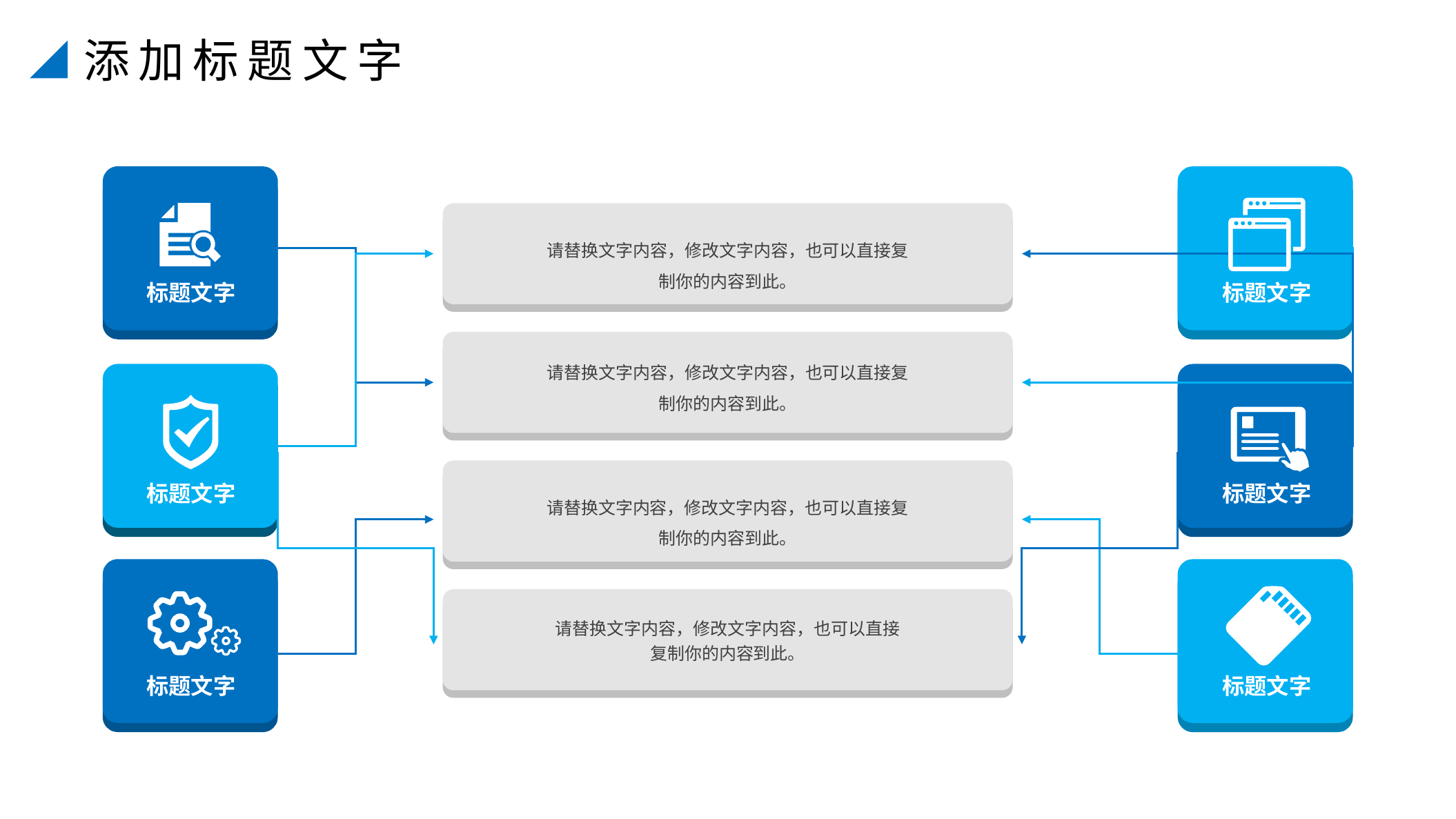

添加标题文字

请替换文字内容，修改文字内容，也可以直接复制你的内容到此。
标题文字
标题文字

请替换文字内容，修改文字内容，也可以直接复制你的内容到此。

标题文字
标题文字
请替换文字内容，修改文字内容，也可以直接复制你的内容到此。

请替换文字内容，修改文字内容，也可以直接复制你的内容到此。
标题文字
标题文字